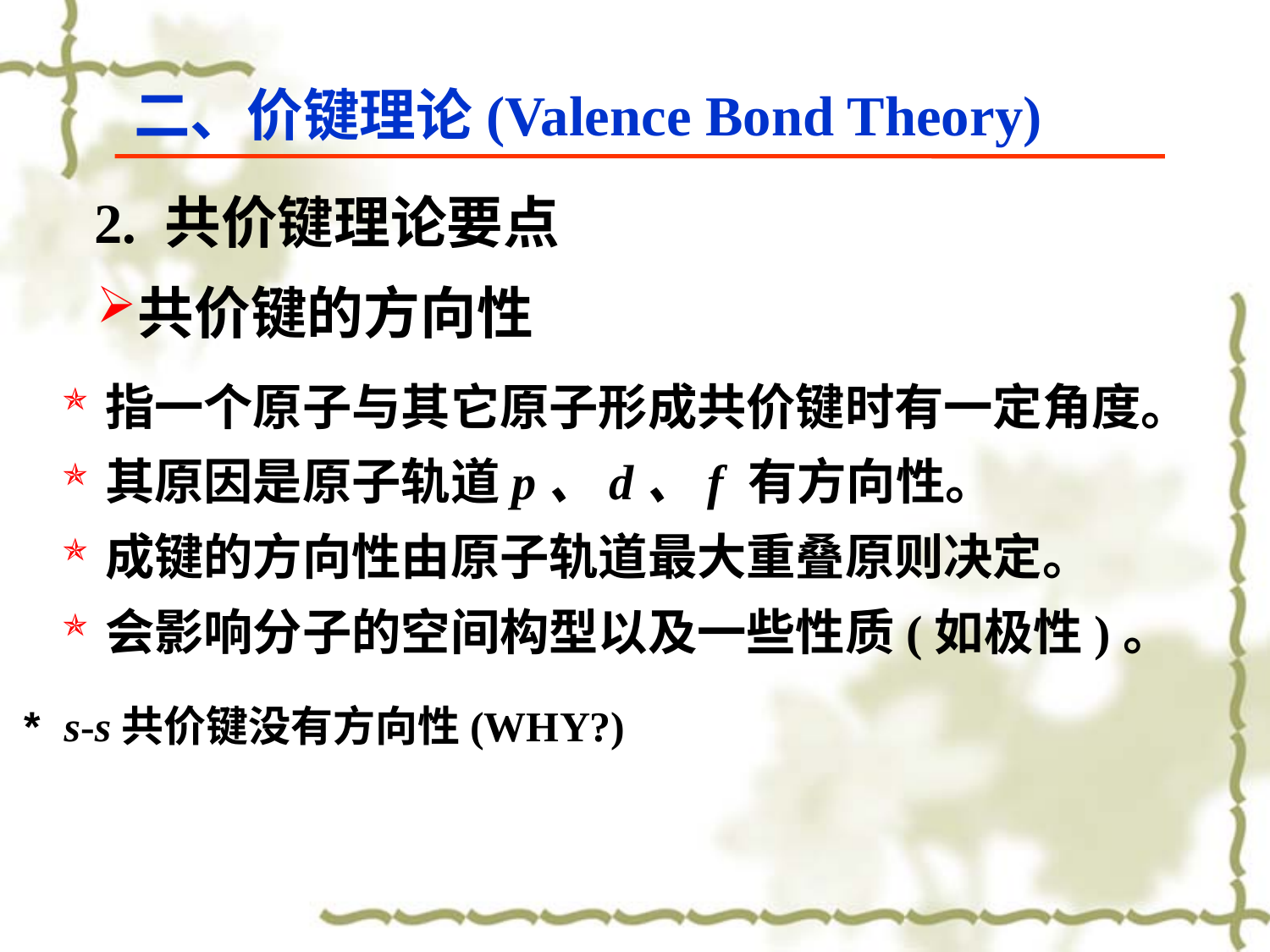

二、价键理论(Valence Bond Theory)

2. 共价键理论要点
# 共价键的方向性
指一个原子与其它原子形成共价键时有一定角度。
其原因是原子轨道p、d、f 有方向性。
成键的方向性由原子轨道最大重叠原则决定。
会影响分子的空间构型以及一些性质(如极性)。
*  s-s共价键没有方向性(WHY?)